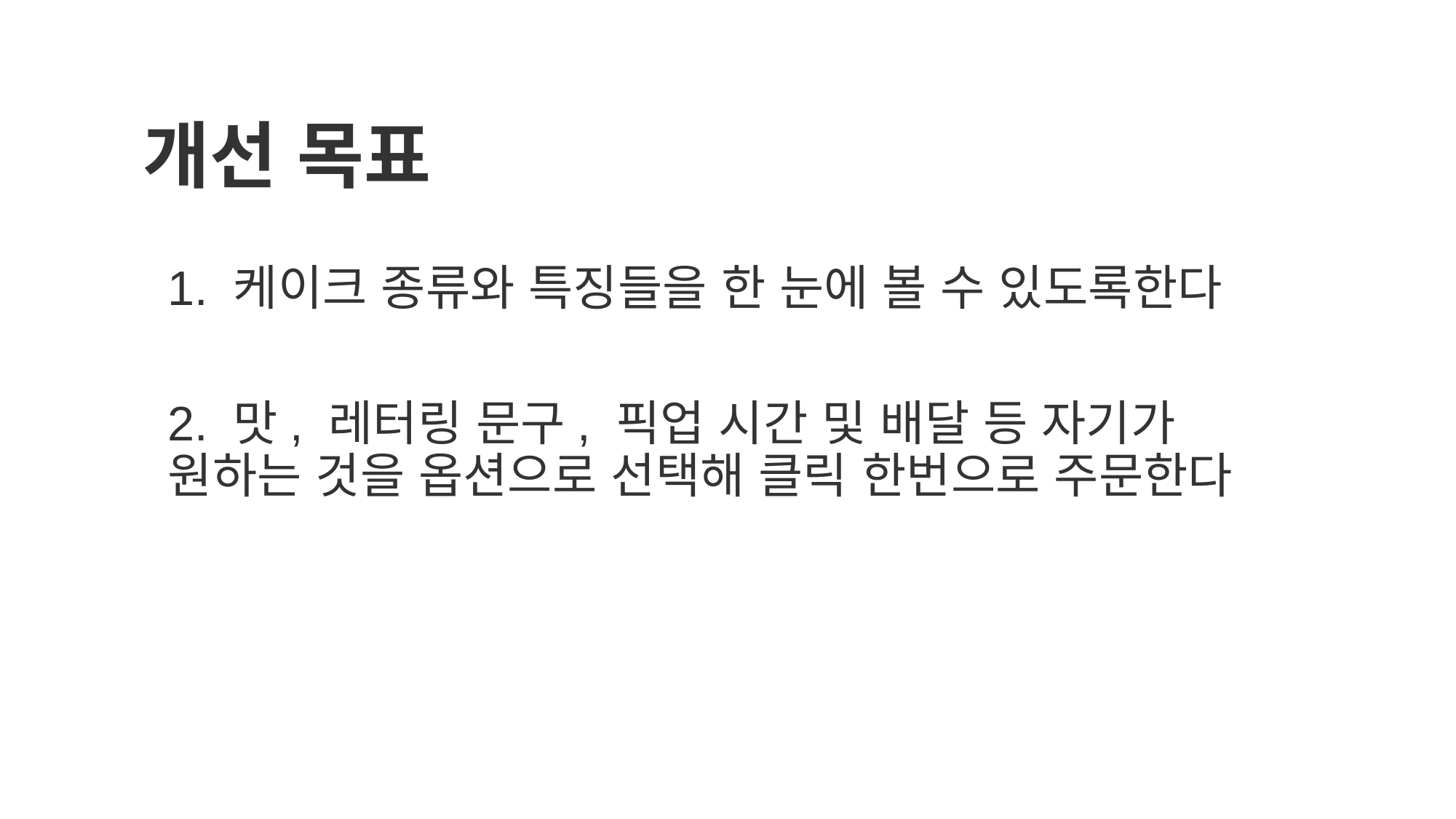

# 개선 목표
1. 케이크 종류와 특징들을 한 눈에 볼 수 있도록한다

2. 맛, 레터링 문구, 픽업 시간 및 배달 등 자기가 원하는 것을 옵션으로 선택해 클릭 한번으로 주문한다